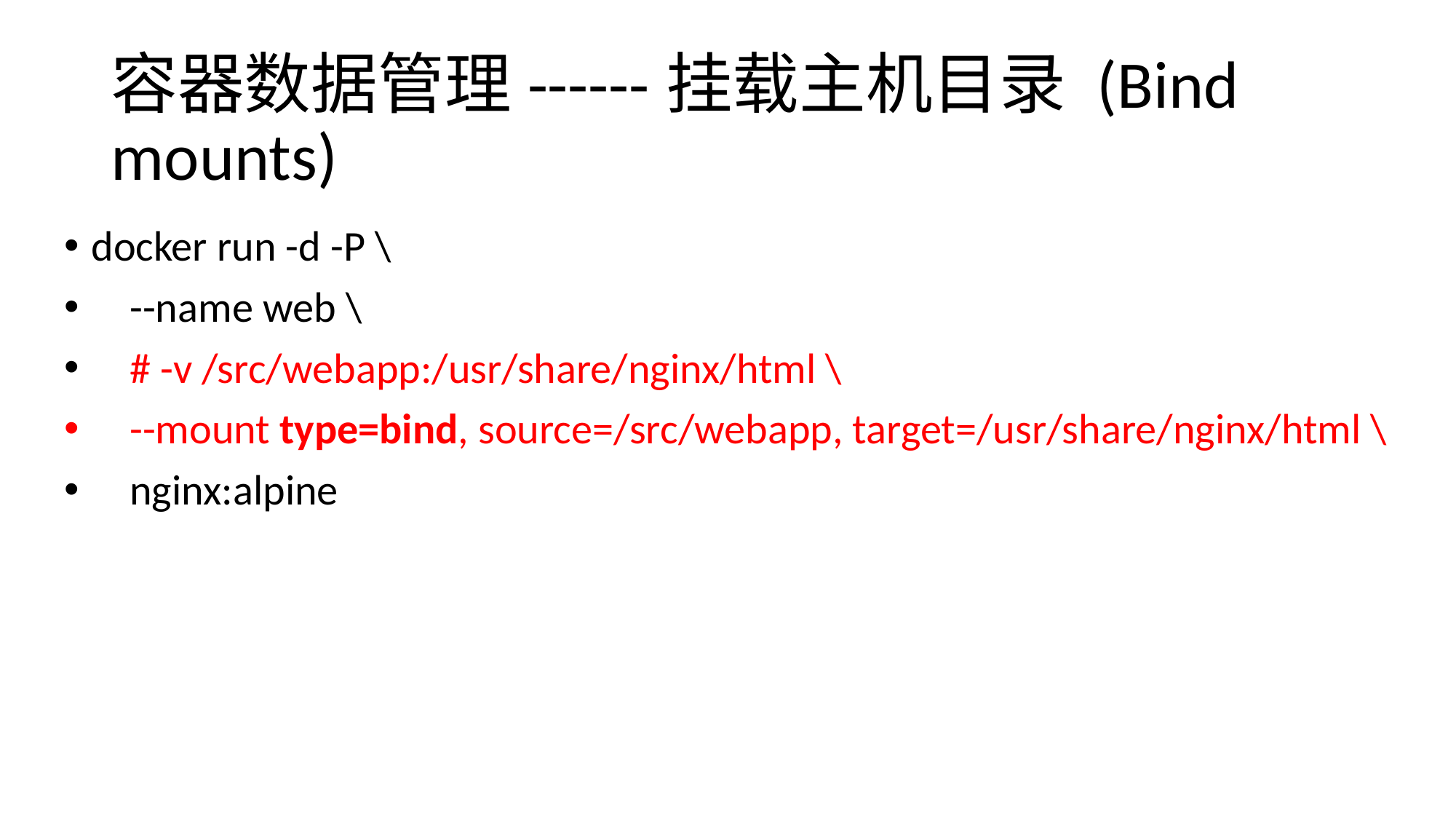

# 容器数据管理------挂载主机目录 (Bind mounts)
docker run -d -P \
    --name web \
    # -v /src/webapp:/usr/share/nginx/html \
    --mount type=bind, source=/src/webapp, target=/usr/share/nginx/html \
    nginx:alpine